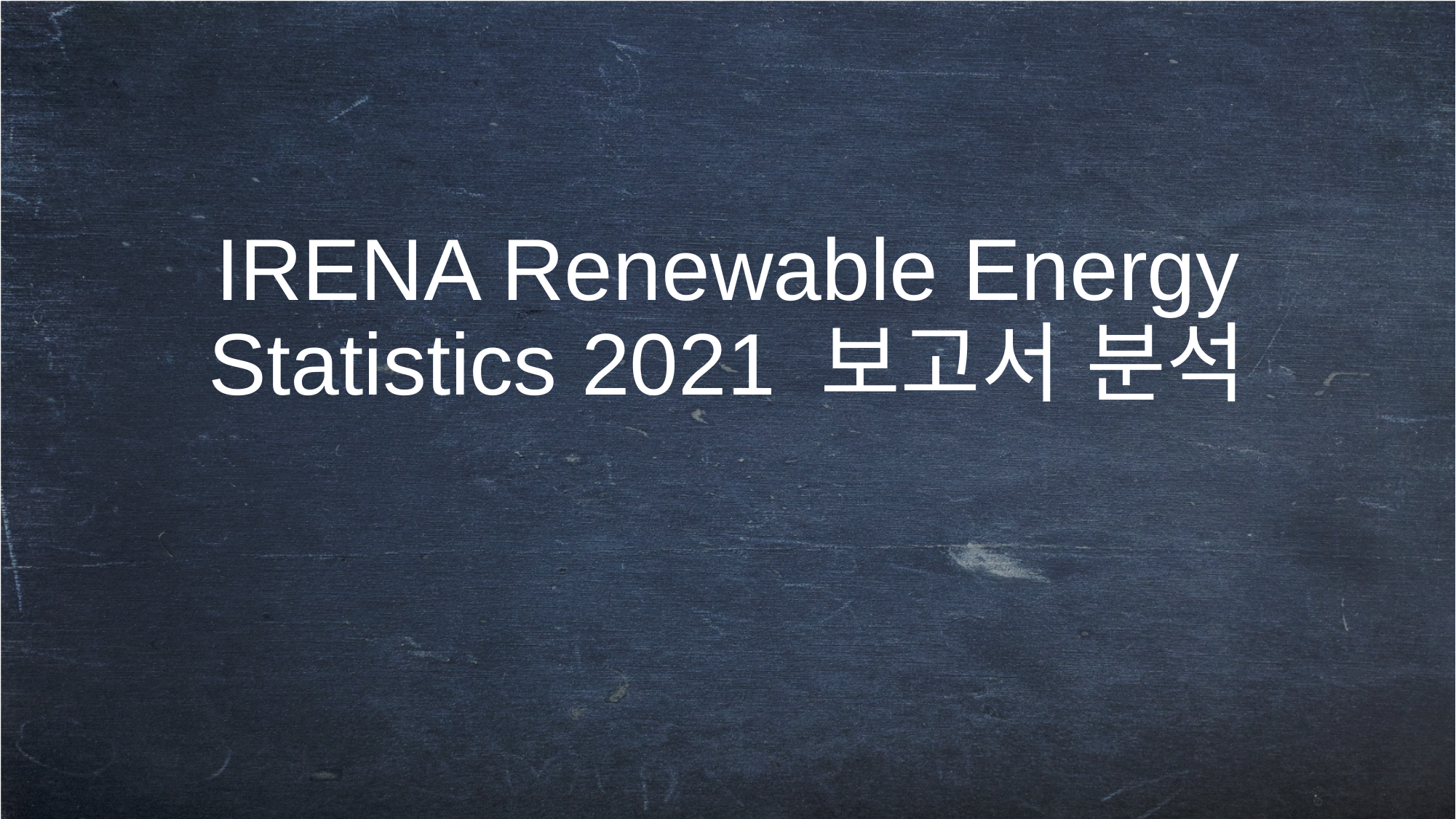

# IRENA Renewable Energy Statistics 2021 보고서 분석